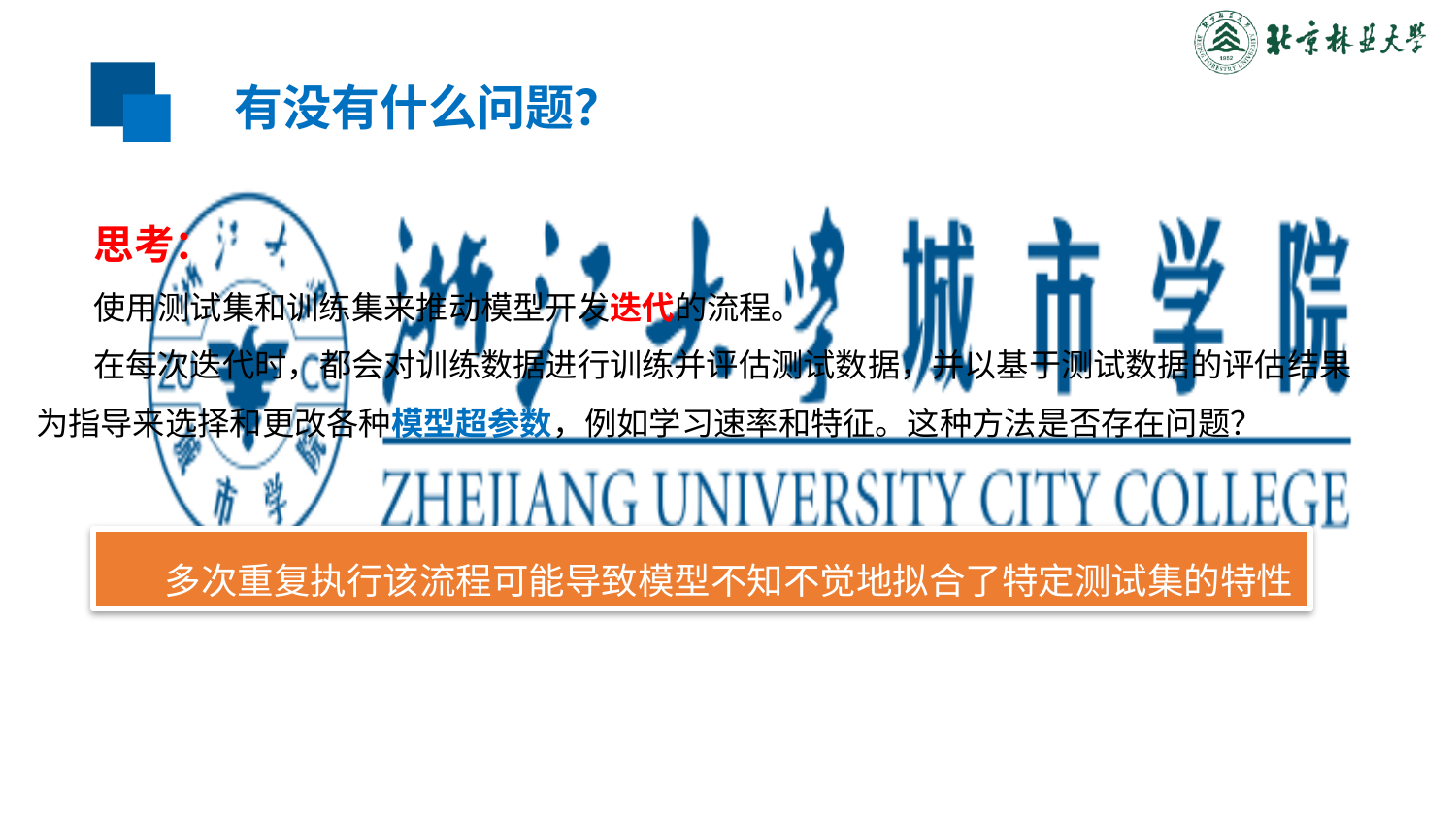

有没有什么问题？
思考：
使用测试集和训练集来推动模型开发迭代的流程。
在每次迭代时，都会对训练数据进行训练并评估测试数据，并以基于测试数据的评估结果为指导来选择和更改各种模型超参数，例如学习速率和特征。这种方法是否存在问题？

多次重复执行该流程可能导致模型不知不觉地拟合了特定测试集的特性
56